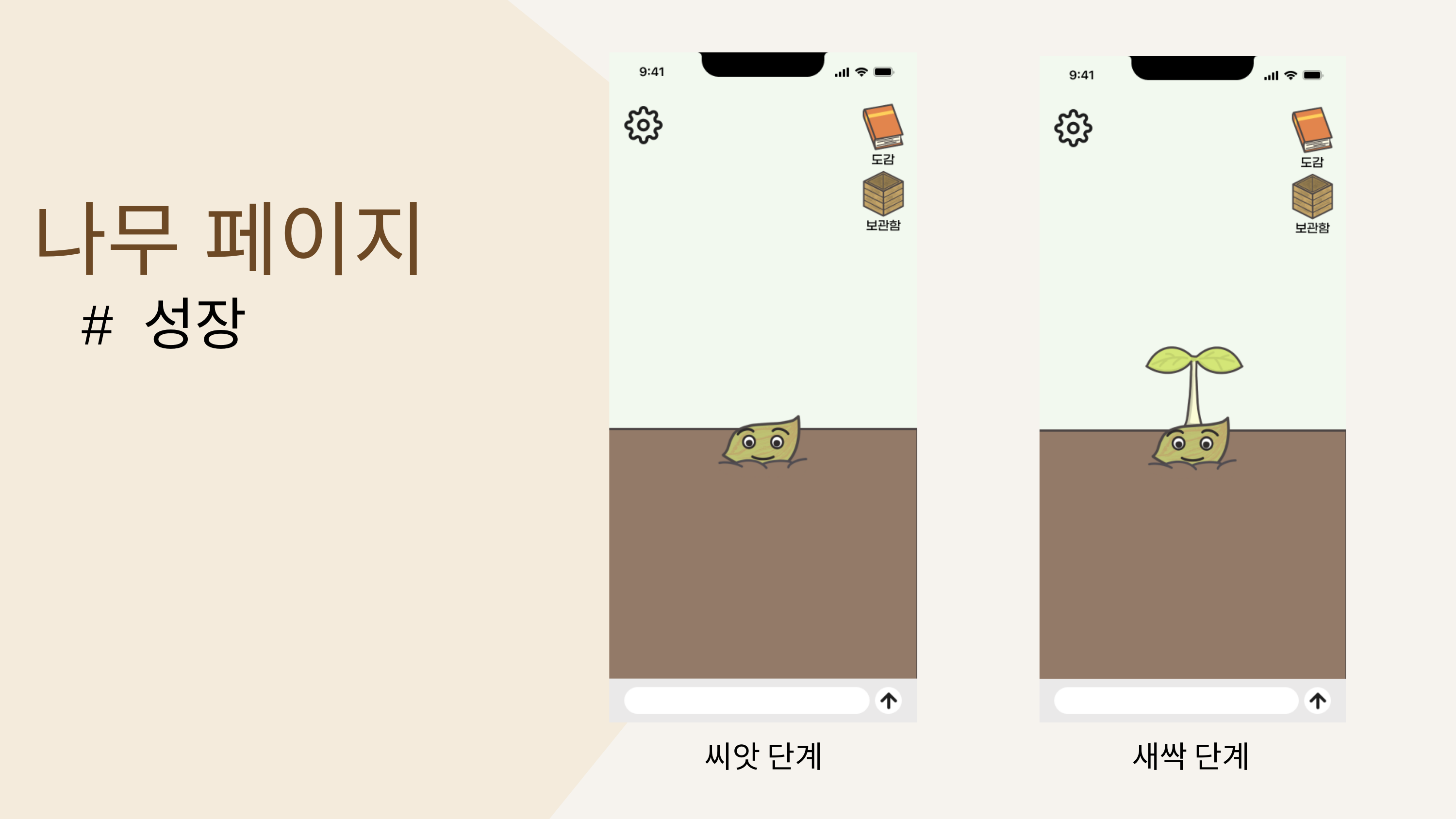

나무 페이지
# 성장
씨앗 단계
새싹 단계